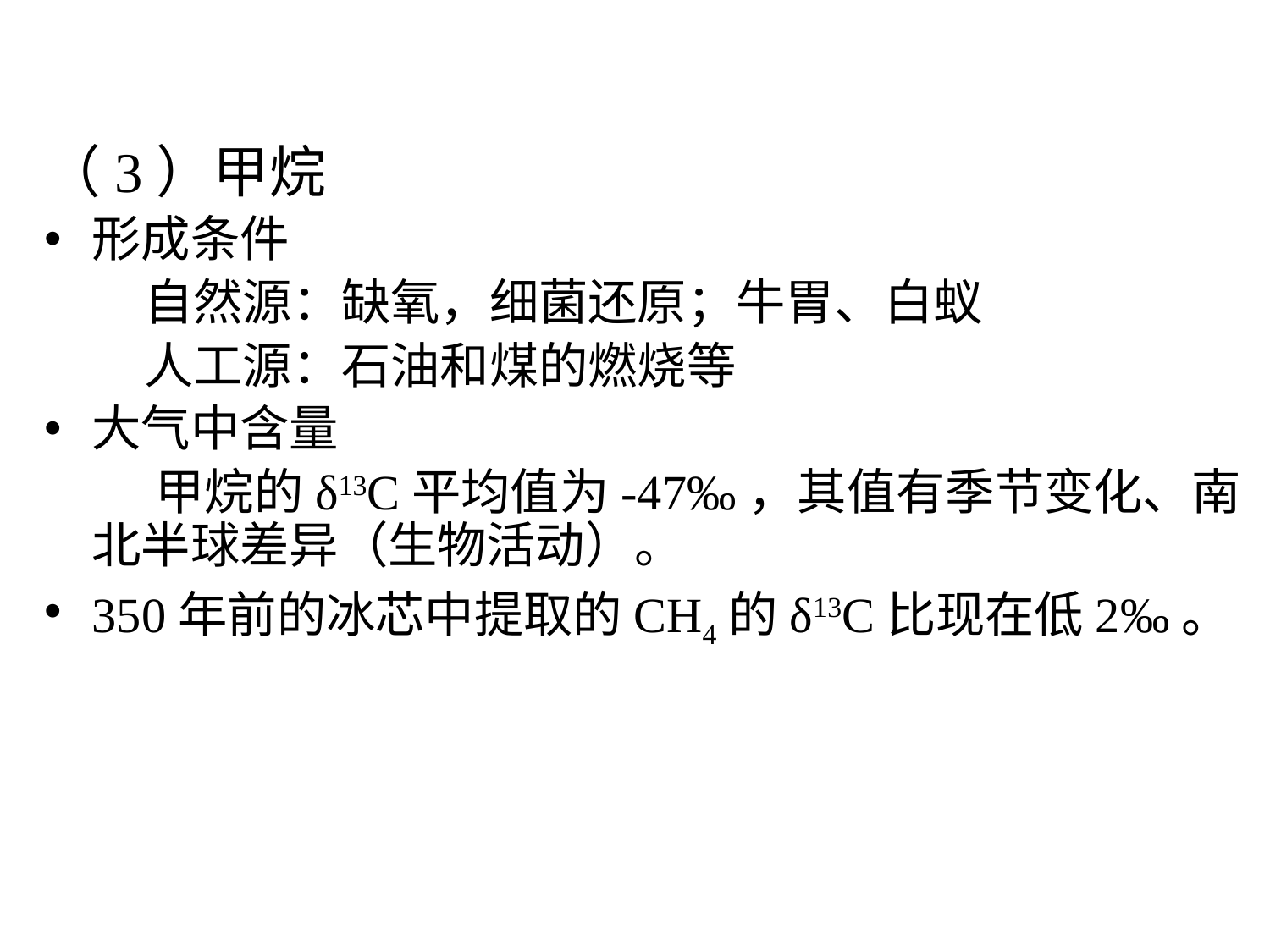

（3）甲烷
形成条件
        自然源：缺氧，细菌还原；牛胃、白蚁
        人工源：石油和煤的燃烧等
大气中含量
         甲烷的δ13C平均值为-47‰，其值有季节变化、南北半球差异（生物活动）。
350年前的冰芯中提取的CH4的δ13C比现在低2‰。